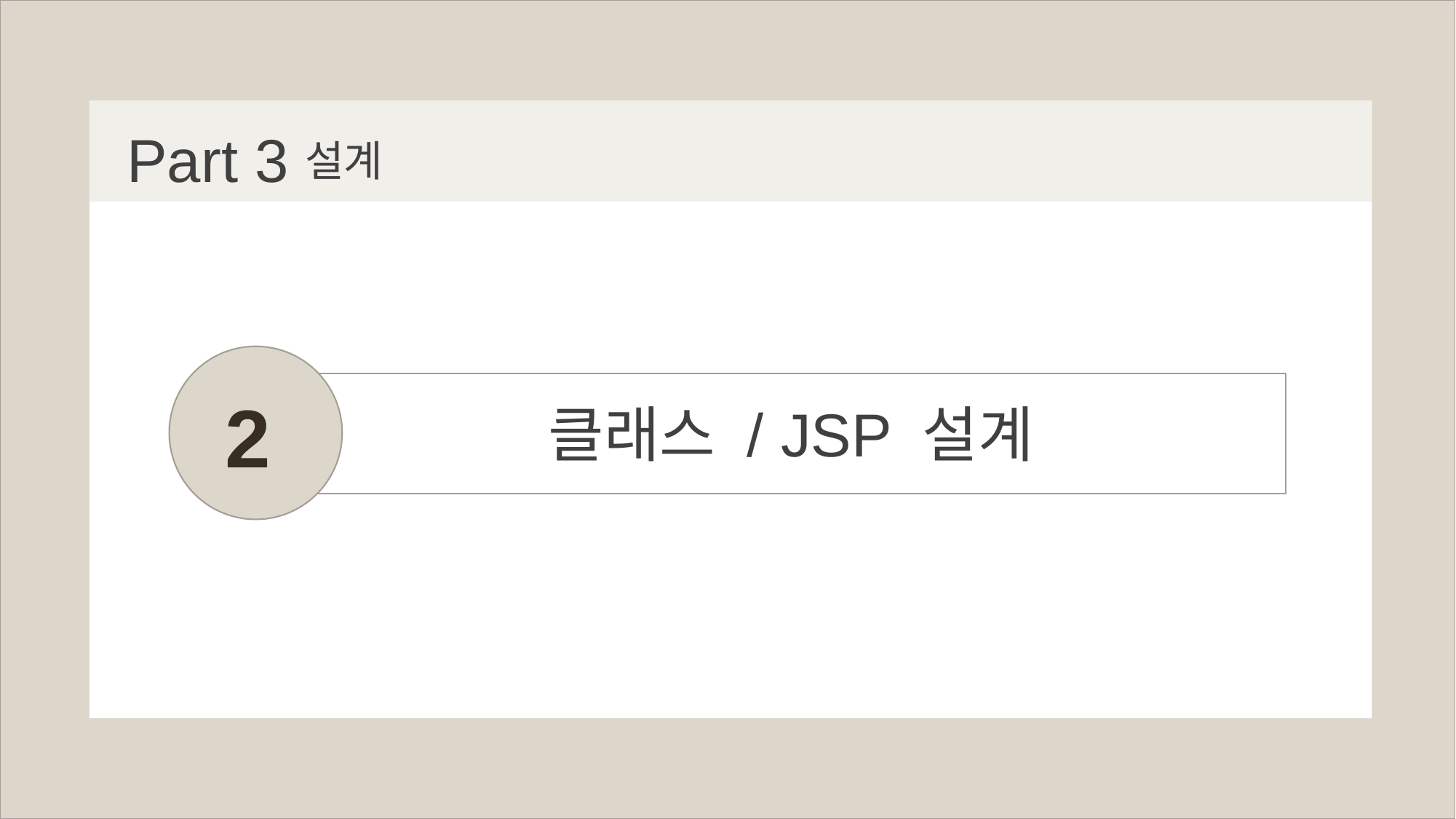

Part 3
설계

2
클래스 / JSP 설계